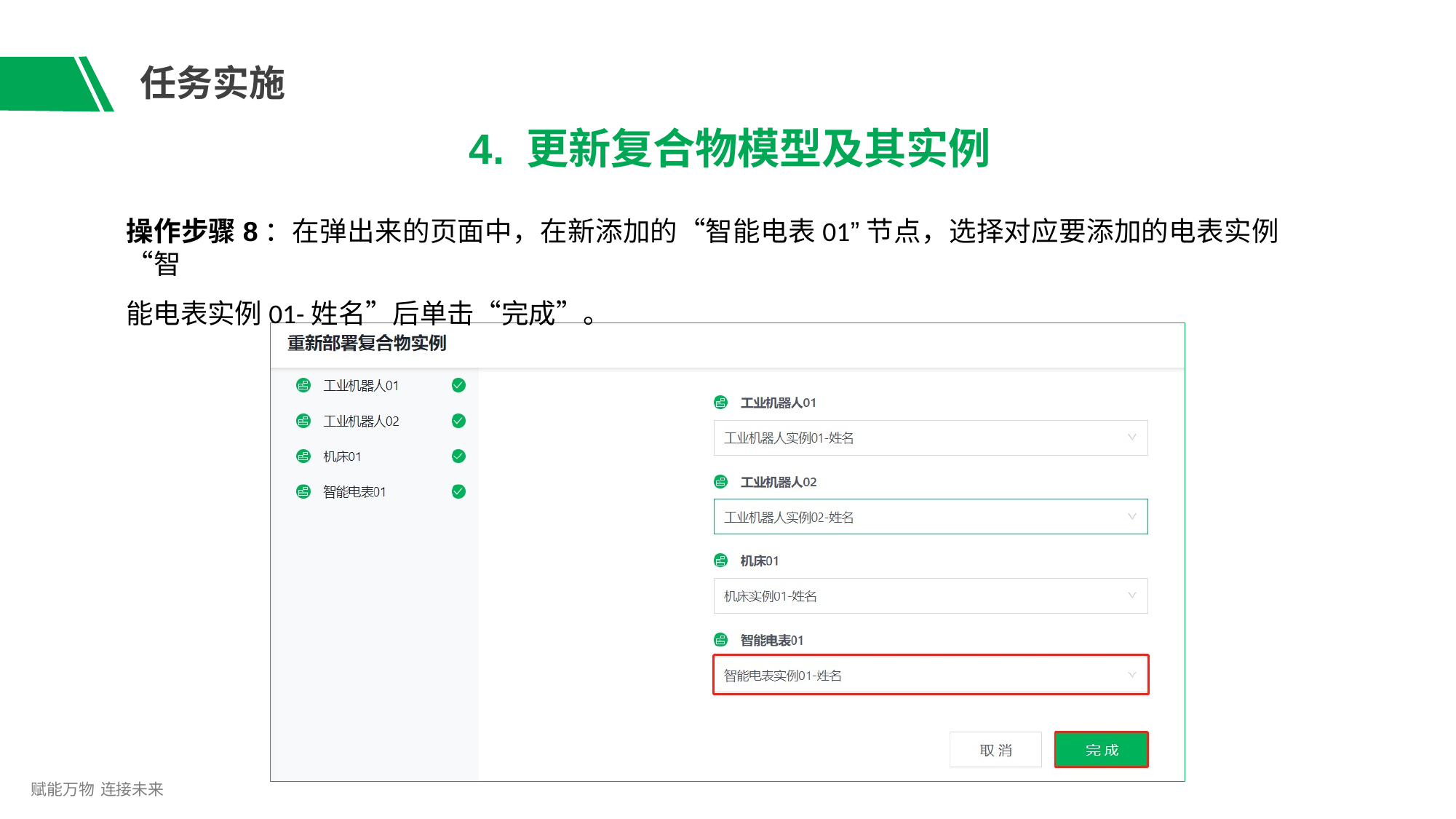

# 任务实施
4. 更新复合物模型及其实例
操作步骤8：在弹出来的页面中，在新添加的“智能电表01”节点，选择对应要添加的电表实例“智
能电表实例01-姓名”后单击“完成”。

赋能万物 连接未来